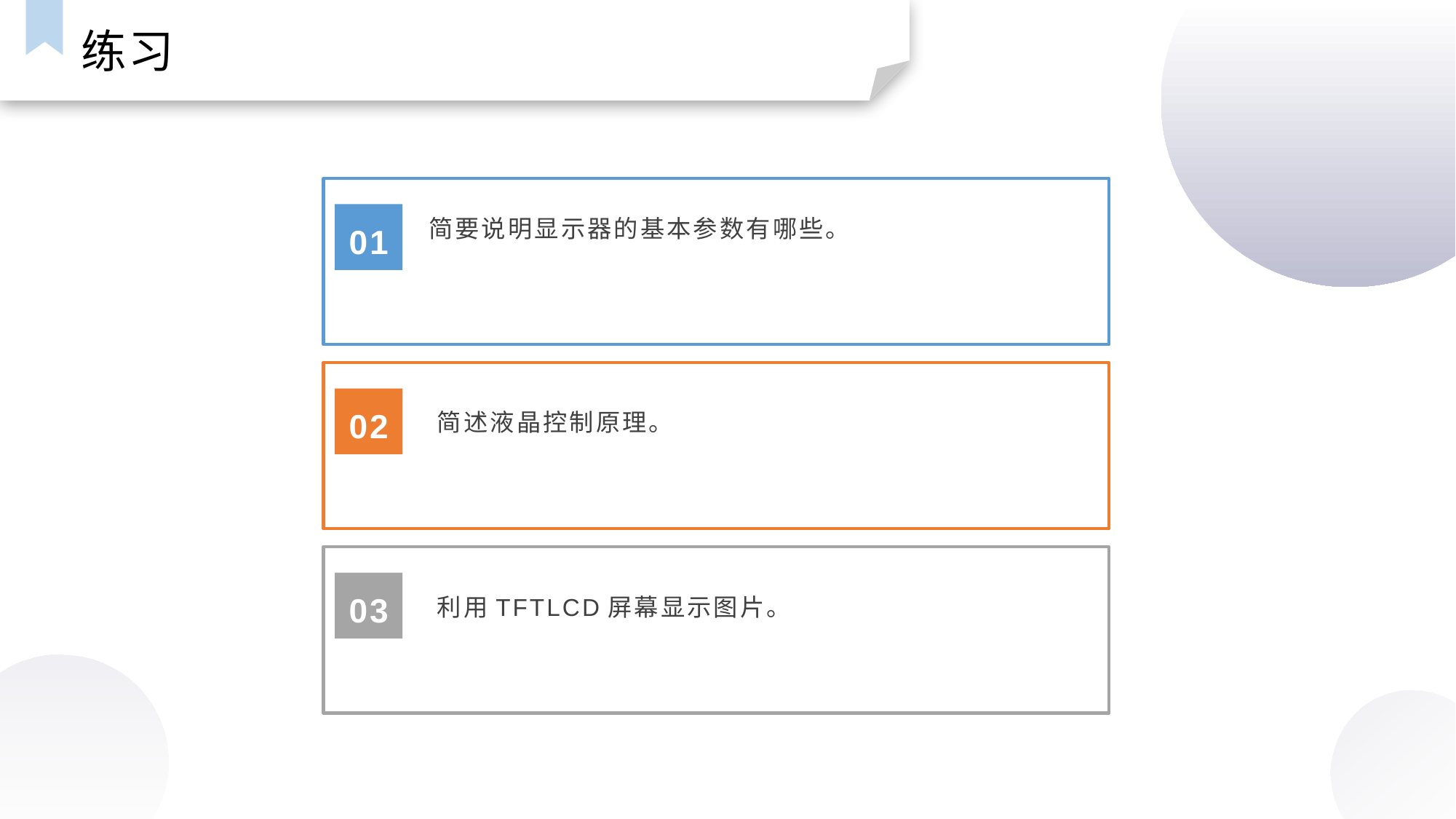

练习

简要说明显示器的基本参数有哪些。

01

02
简述液晶控制原理。

03
利用TFTLCD屏幕显示图片。